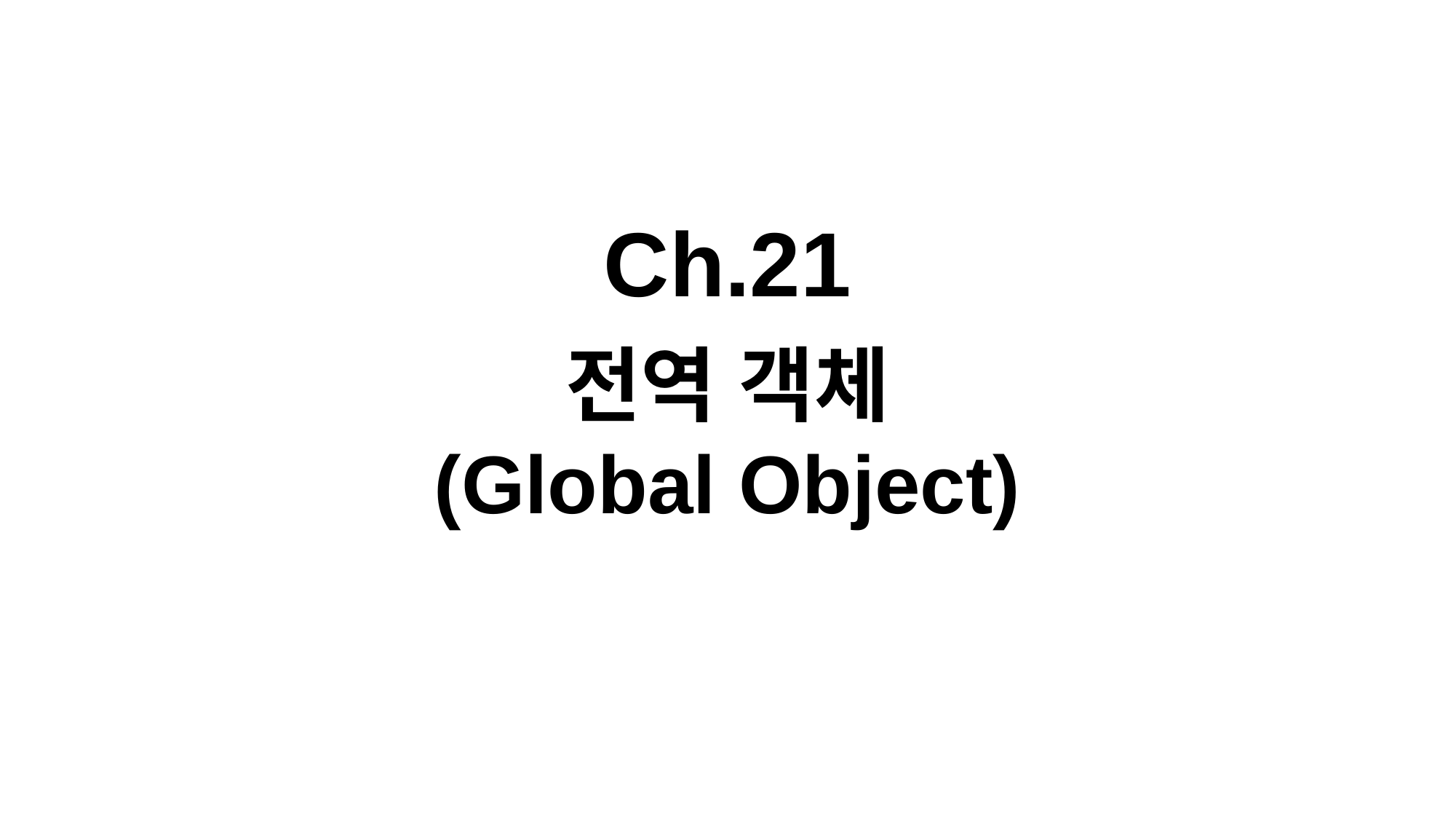

# Ch.21 d 전역 객체 (Global Object)